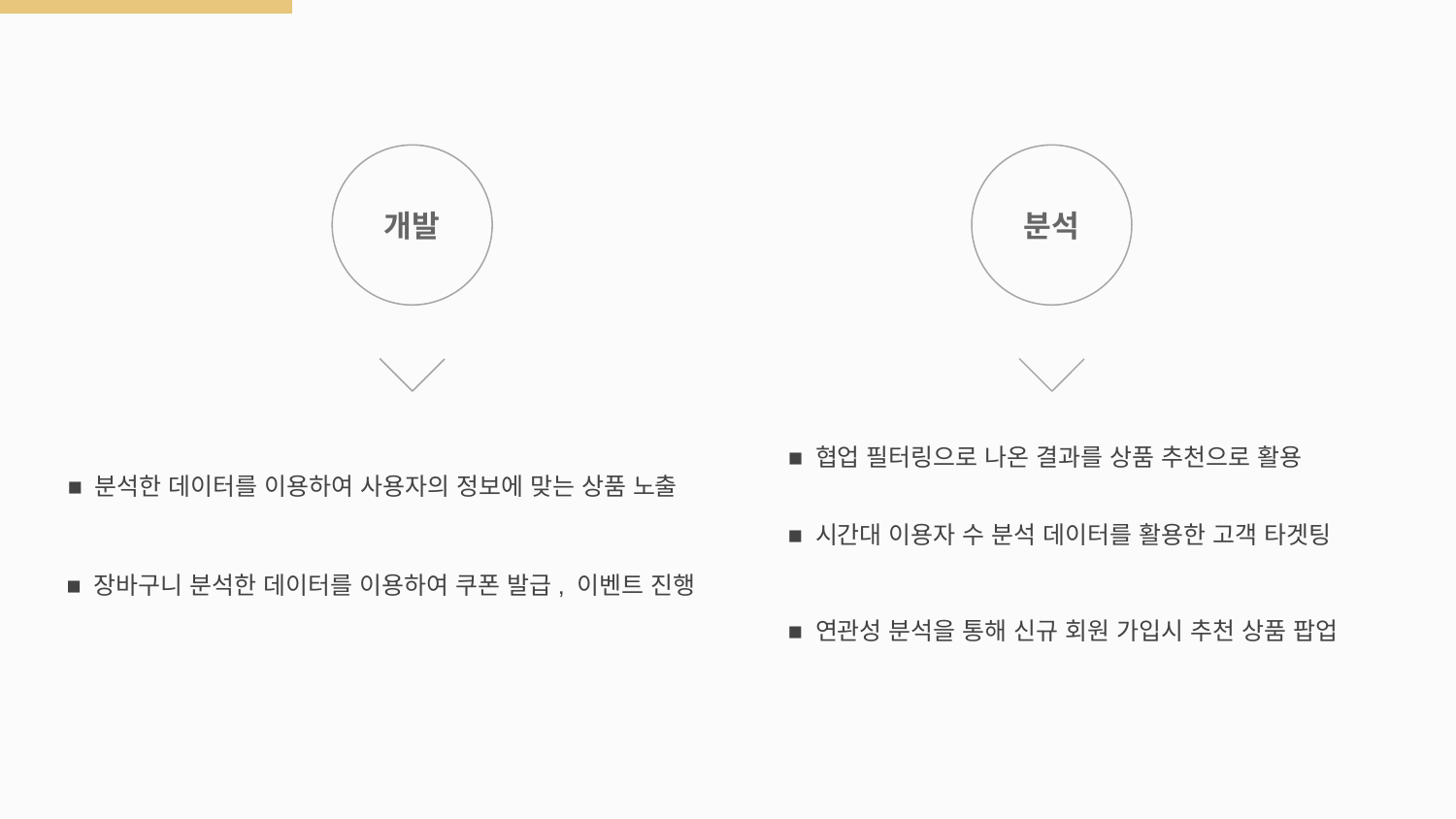

개발
분석
■ 협업 필터링으로 나온 결과를 상품 추천으로 활용
■ 분석한 데이터를 이용하여 사용자의 정보에 맞는 상품 노출
■ 시간대 이용자 수 분석 데이터를 활용한 고객 타겟팅
■ 장바구니 분석한 데이터를 이용하여 쿠폰 발급, 이벤트 진행
■ 연관성 분석을 통해 신규 회원 가입시 추천 상품 팝업